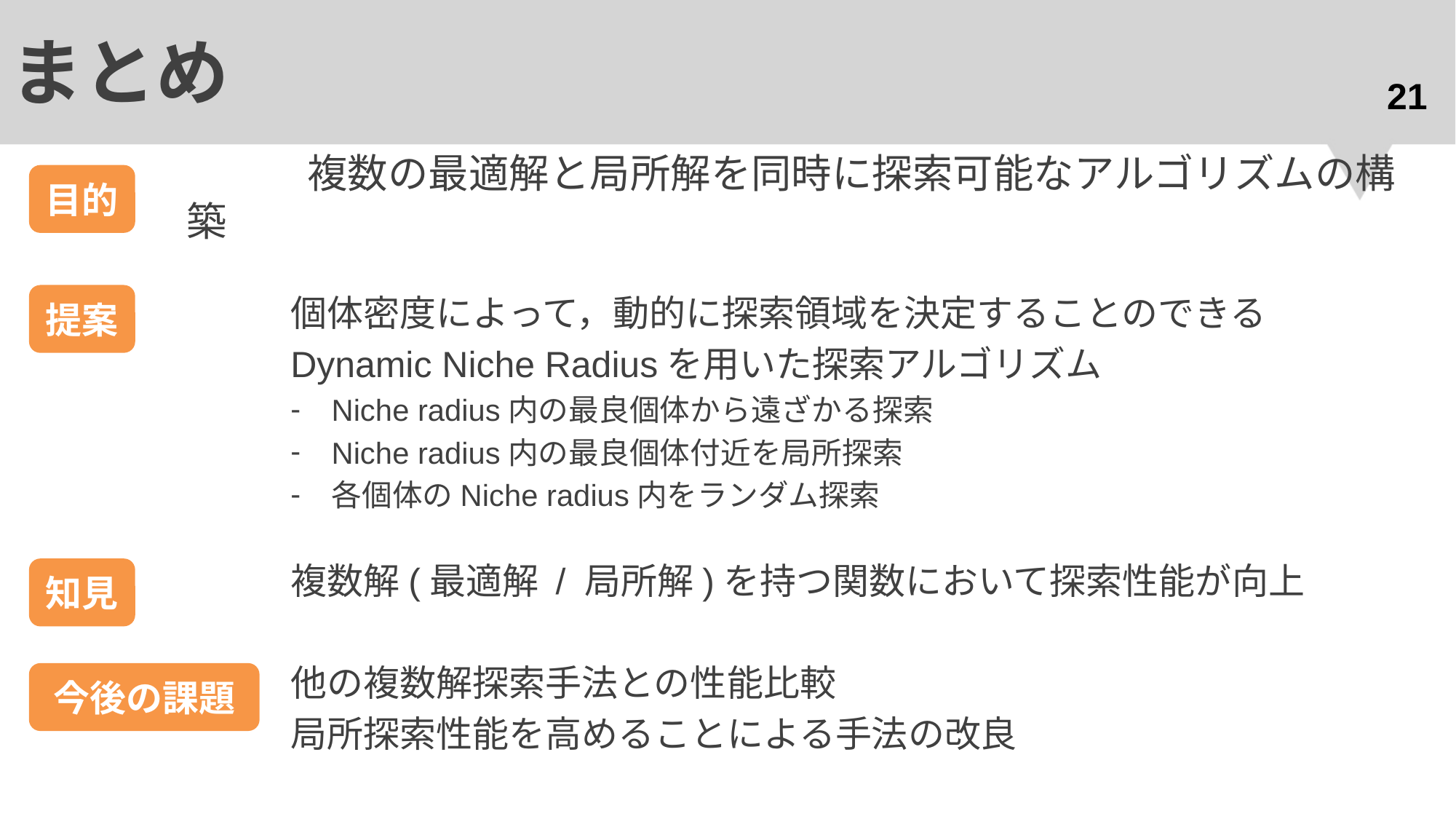

# まとめ
21
　　　複数の最適解と局所解を同時に探索可能なアルゴリズムの構築
目的
個体密度によって，動的に探索領域を決定することのできる
Dynamic Niche Radiusを用いた探索アルゴリズム
Niche radius内の最良個体から遠ざかる探索
Niche radius内の最良個体付近を局所探索
各個体のNiche radius内をランダム探索

複数解(最適解 / 局所解)を持つ関数において探索性能が向上

他の複数解探索手法との性能比較
局所探索性能を高めることによる手法の改良
提案
知見
今後の課題